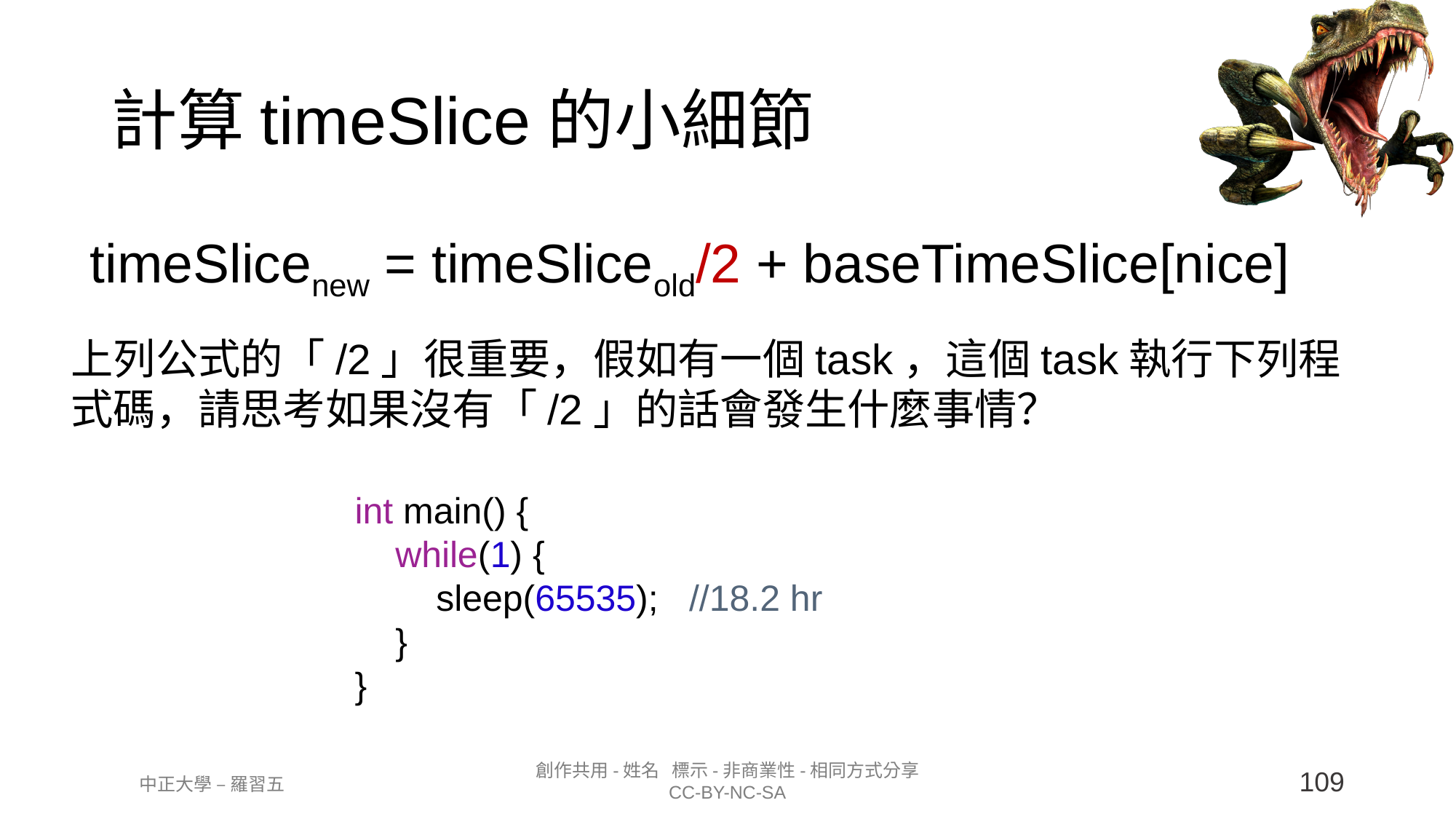

# 計算timeSlice的小細節
timeSlicenew = timeSliceold/2 + baseTimeSlice[nice]
上列公式的「/2」很重要，假如有一個task，這個task執行下列程式碼，請思考如果沒有「/2」的話會發生什麼事情？
int main() {
    while(1) {
        sleep(65535);   //18.2 hr
    }
}